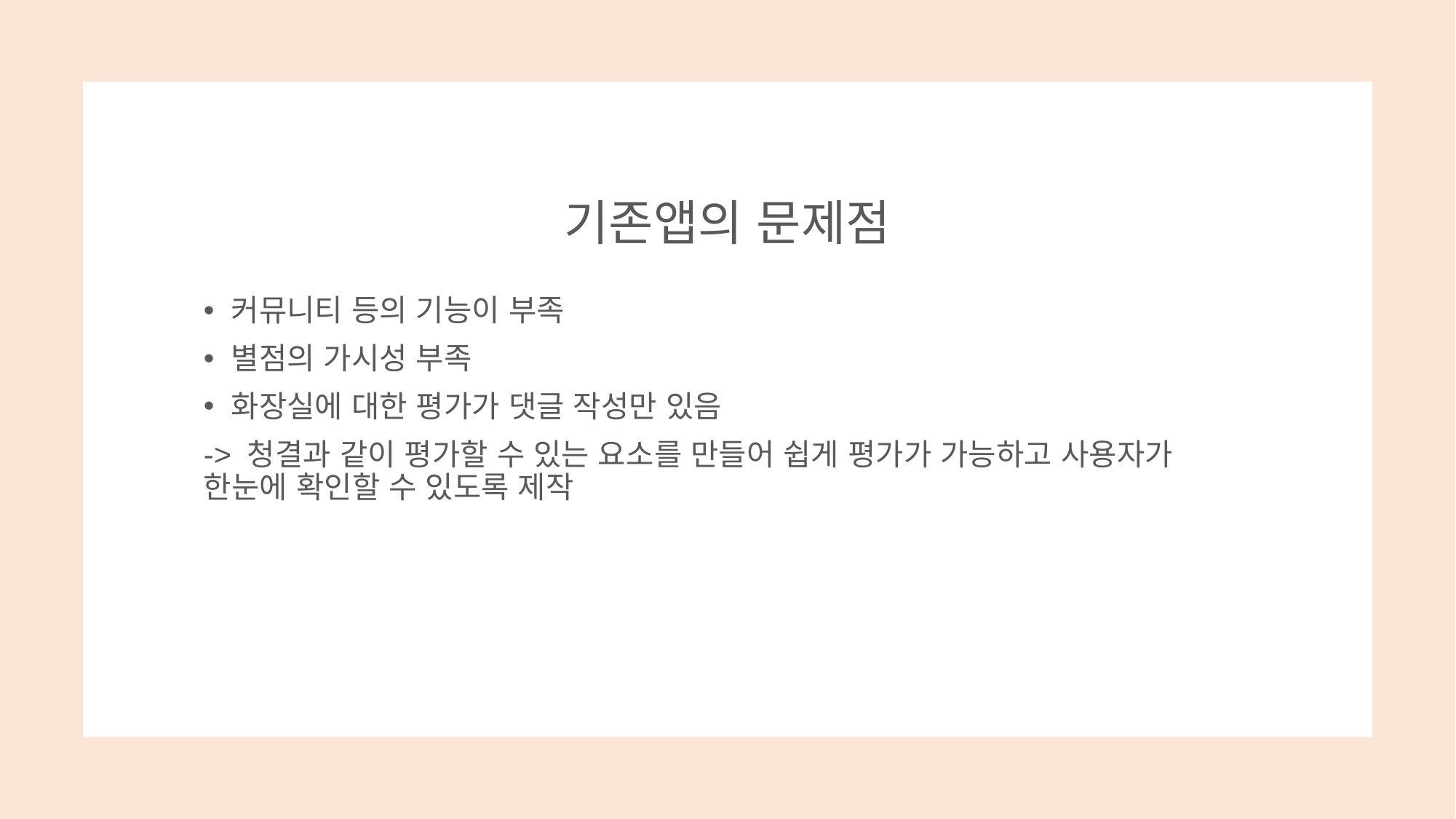

# 기존앱의 문제점
커뮤니티 등의 기능이 부족
별점의 가시성 부족
화장실에 대한 평가가 댓글 작성만 있음
-> 청결과 같이 평가할 수 있는 요소를 만들어 쉽게 평가가 가능하고 사용자가 한눈에 확인할 수 있도록 제작